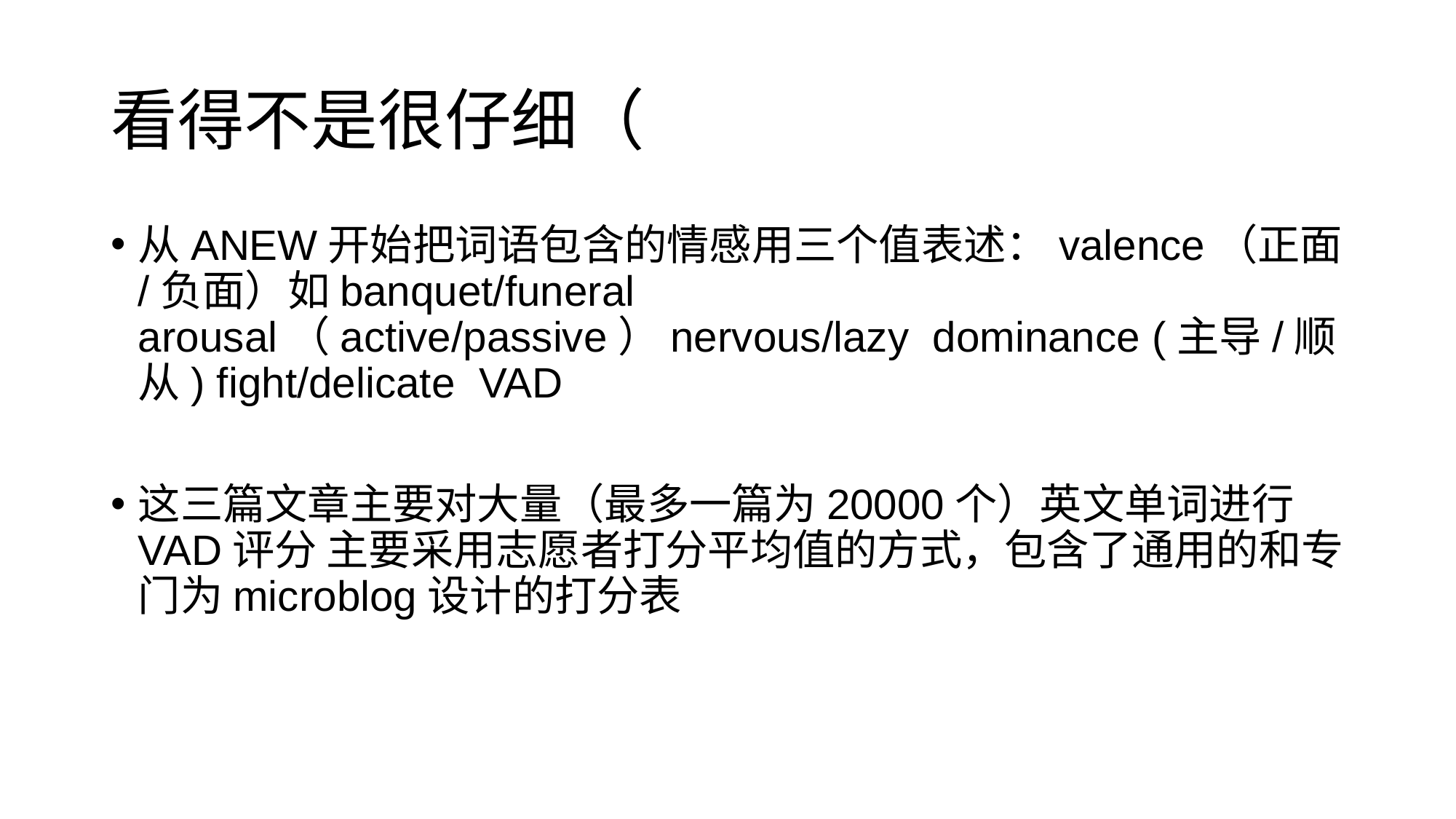

# 看得不是很仔细（
从ANEW开始把词语包含的情感用三个值表述：valence（正面/负面）如banquet/funeral   arousal（active/passive）nervous/lazy  dominance (主导/顺从) fight/delicate  VAD

这三篇文章主要对大量（最多一篇为20000个）英文单词进行VAD评分 主要采用志愿者打分平均值的方式，包含了通用的和专门为microblog设计的打分表